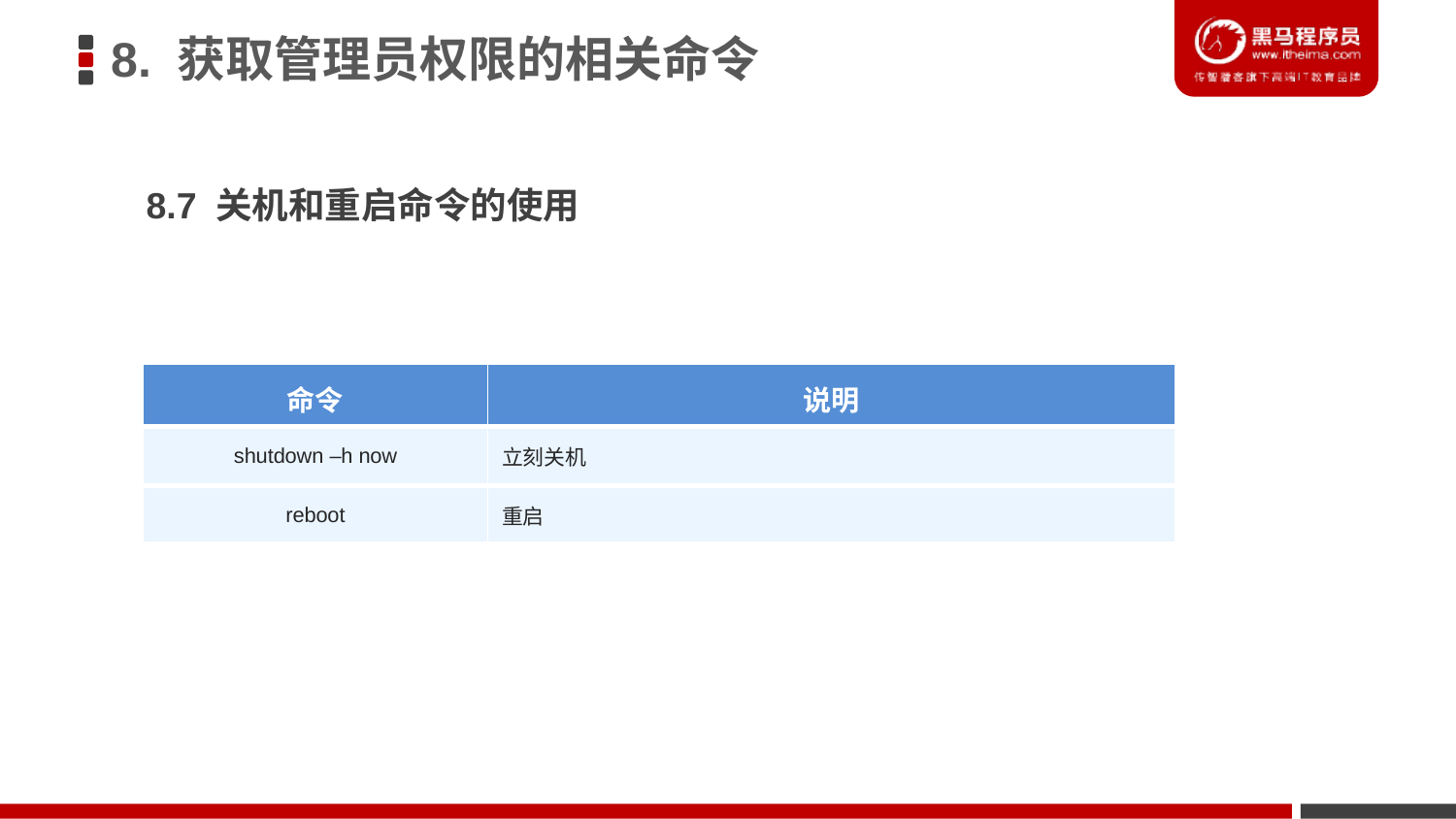

8. 获取管理员权限的相关命令
8.7 关机和重启命令的使用
| 命令 | 说明 |
| --- | --- |
| shutdown –h now | 立刻关机 |
| reboot | 重启 |